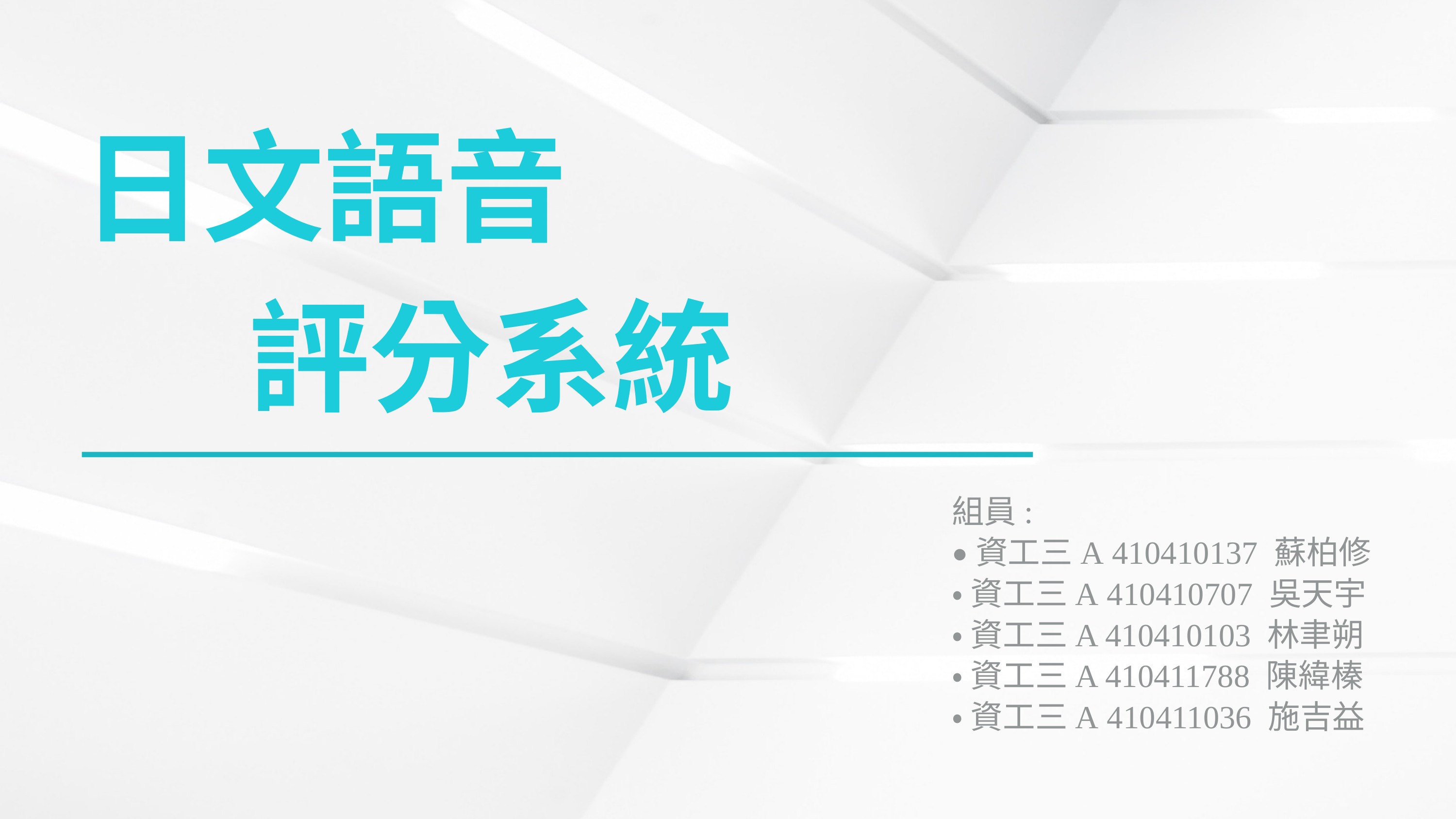

日文語音
     評分系統

組員:
•資工三A 410410137 蘇柏修
•資工三A 410410707 吳天宇
•資工三A 410410103 林聿朔
•資工三A 410411788 陳緯榛
•資工三A 410411036 施吉益